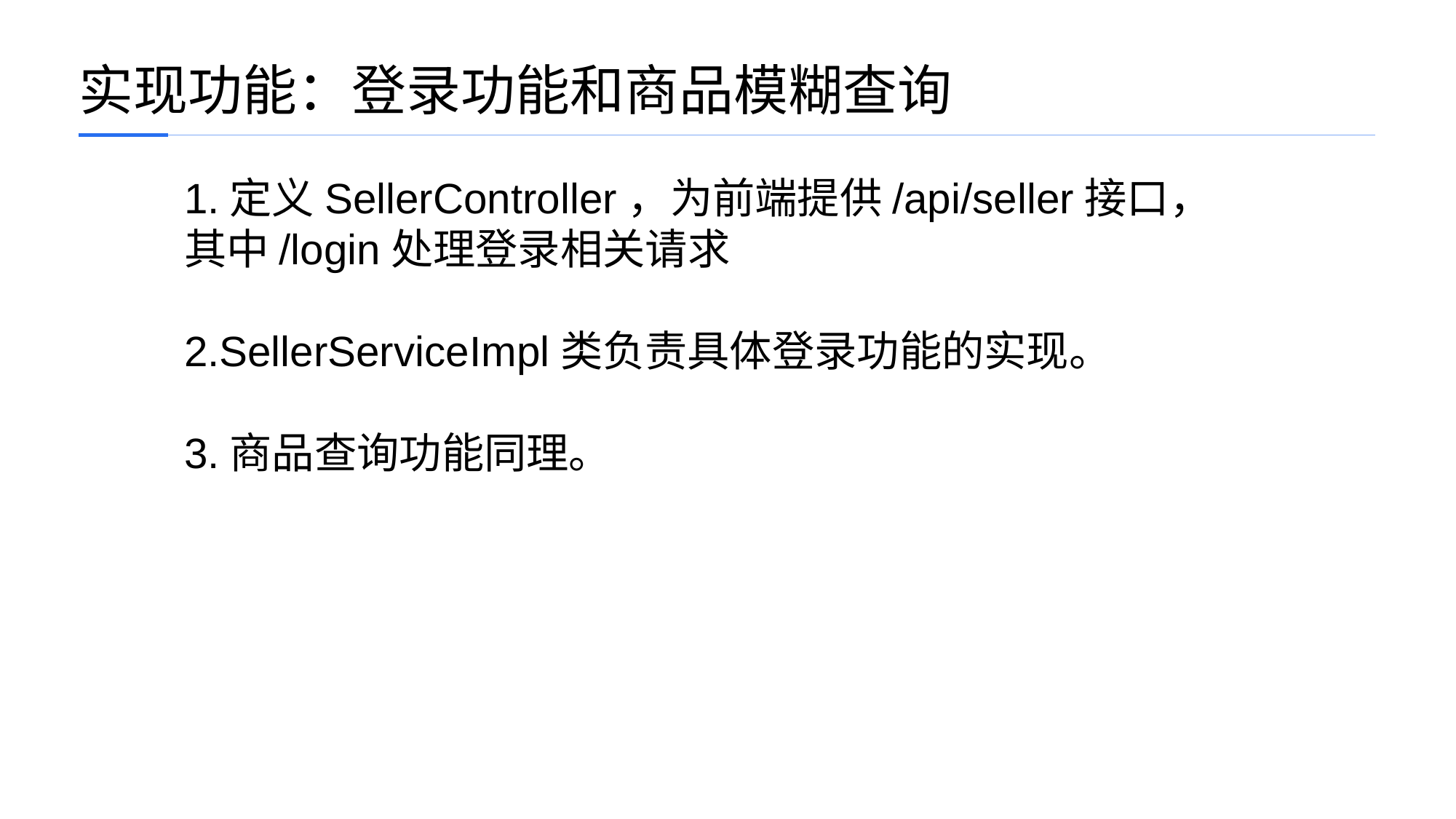

实现功能：登录功能和商品模糊查询
1.定义SellerController，为前端提供/api/seller接口，其中/login处理登录相关请求

2.SellerServiceImpl类负责具体登录功能的实现。

3.商品查询功能同理。